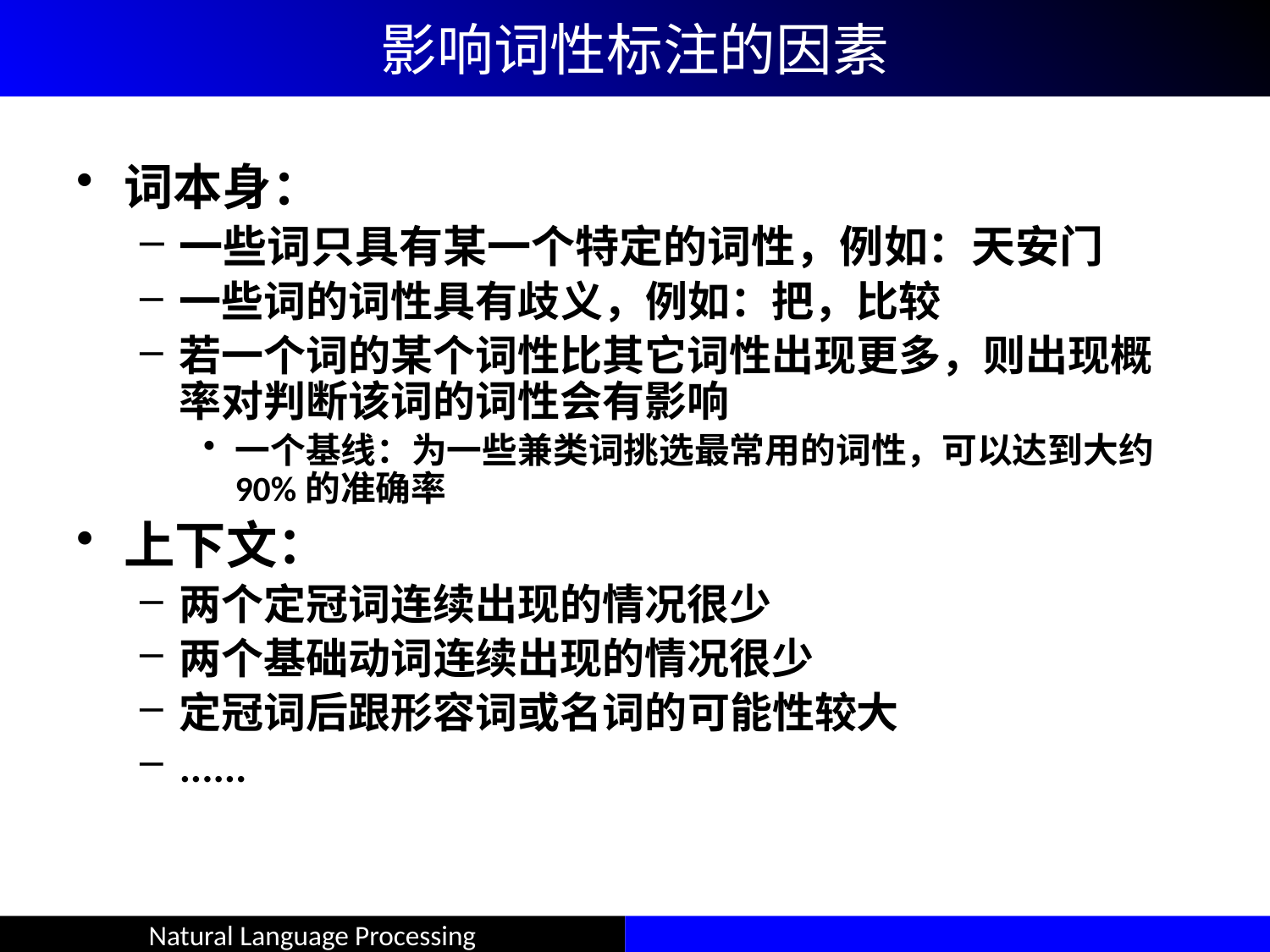

# 影响词性标注的因素
词本身：
一些词只具有某一个特定的词性，例如：天安门
一些词的词性具有歧义，例如：把，比较
若一个词的某个词性比其它词性出现更多，则出现概率对判断该词的词性会有影响
一个基线：为一些兼类词挑选最常用的词性，可以达到大约90%的准确率
上下文：
两个定冠词连续出现的情况很少
两个基础动词连续出现的情况很少
定冠词后跟形容词或名词的可能性较大
......